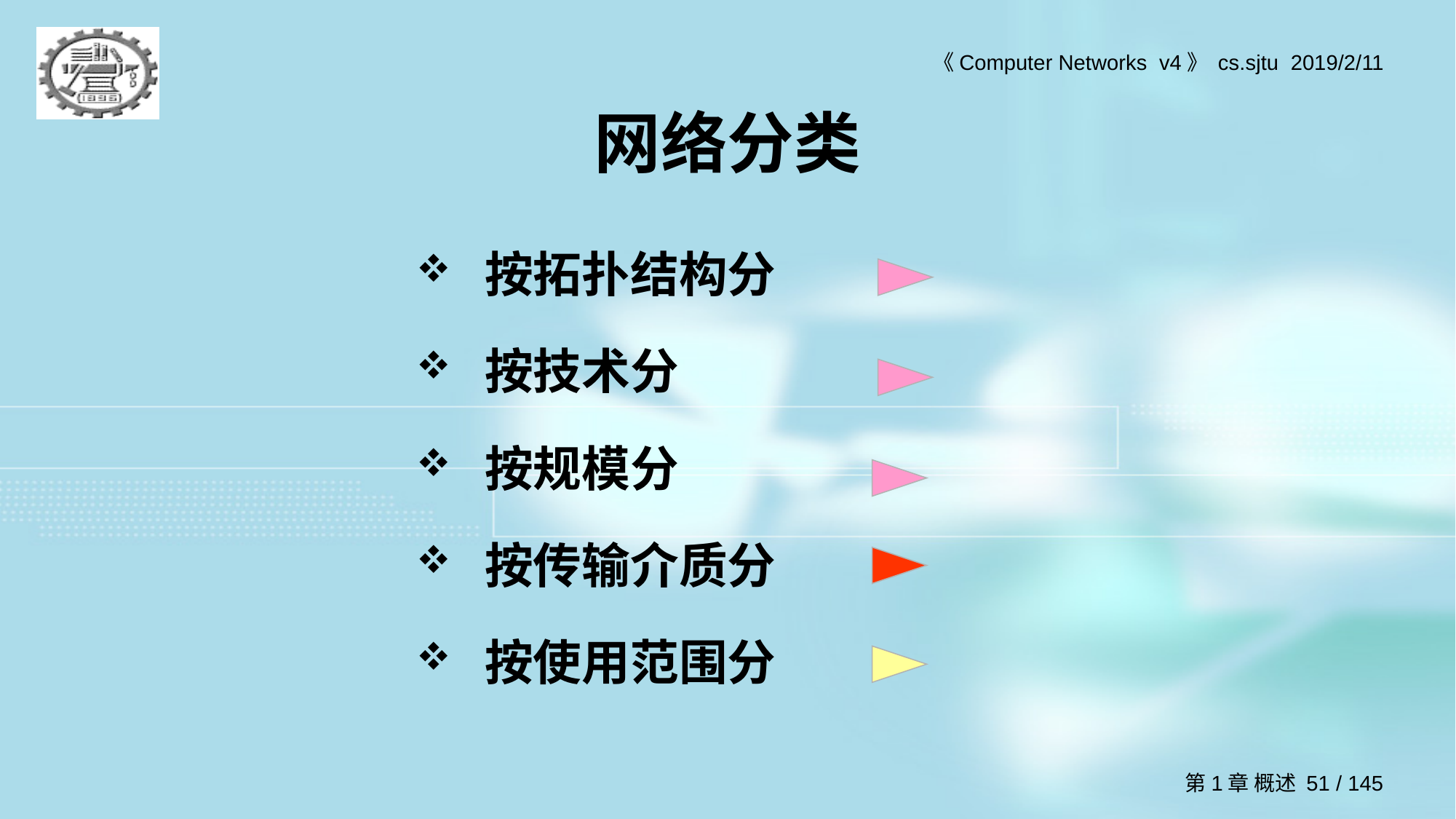

# 网络分类
按拓扑结构分
按技术分
按规模分
按传输介质分
按使用范围分